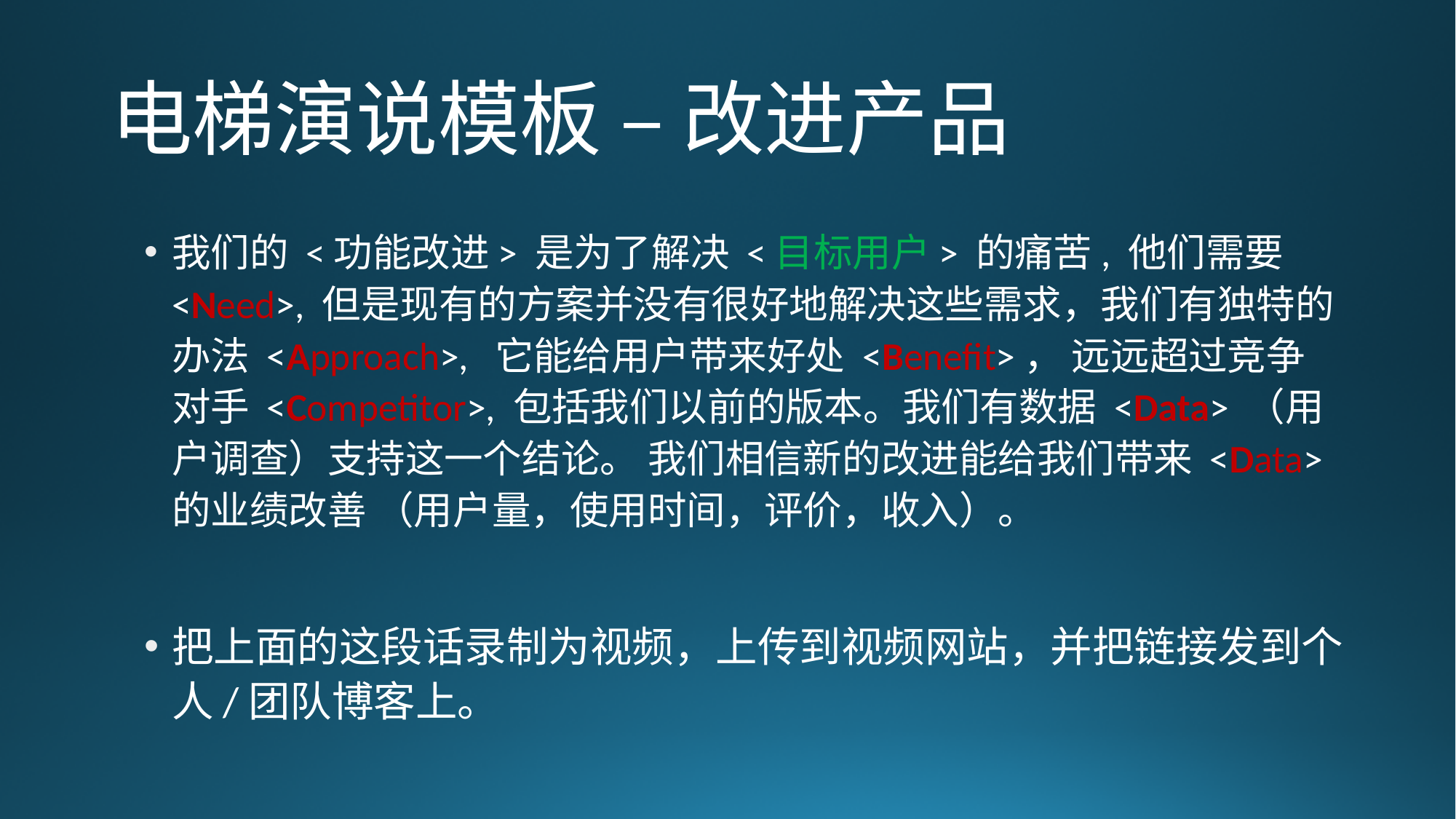

# 电梯演说模板 – 改进产品
我们的 <功能改进> 是为了解决 <目标用户> 的痛苦, 他们需要 <Need>, 但是现有的方案并没有很好地解决这些需求，我们有独特的办法 <Approach>,  它能给用户带来好处 <Benefit>， 远远超过竞争对手 <Competitor>, 包括我们以前的版本。我们有数据 <Data> （用户调查）支持这一个结论。 我们相信新的改进能给我们带来 <Data> 的业绩改善 （用户量，使用时间，评价，收入）。

把上面的这段话录制为视频，上传到视频网站，并把链接发到个人/团队博客上。